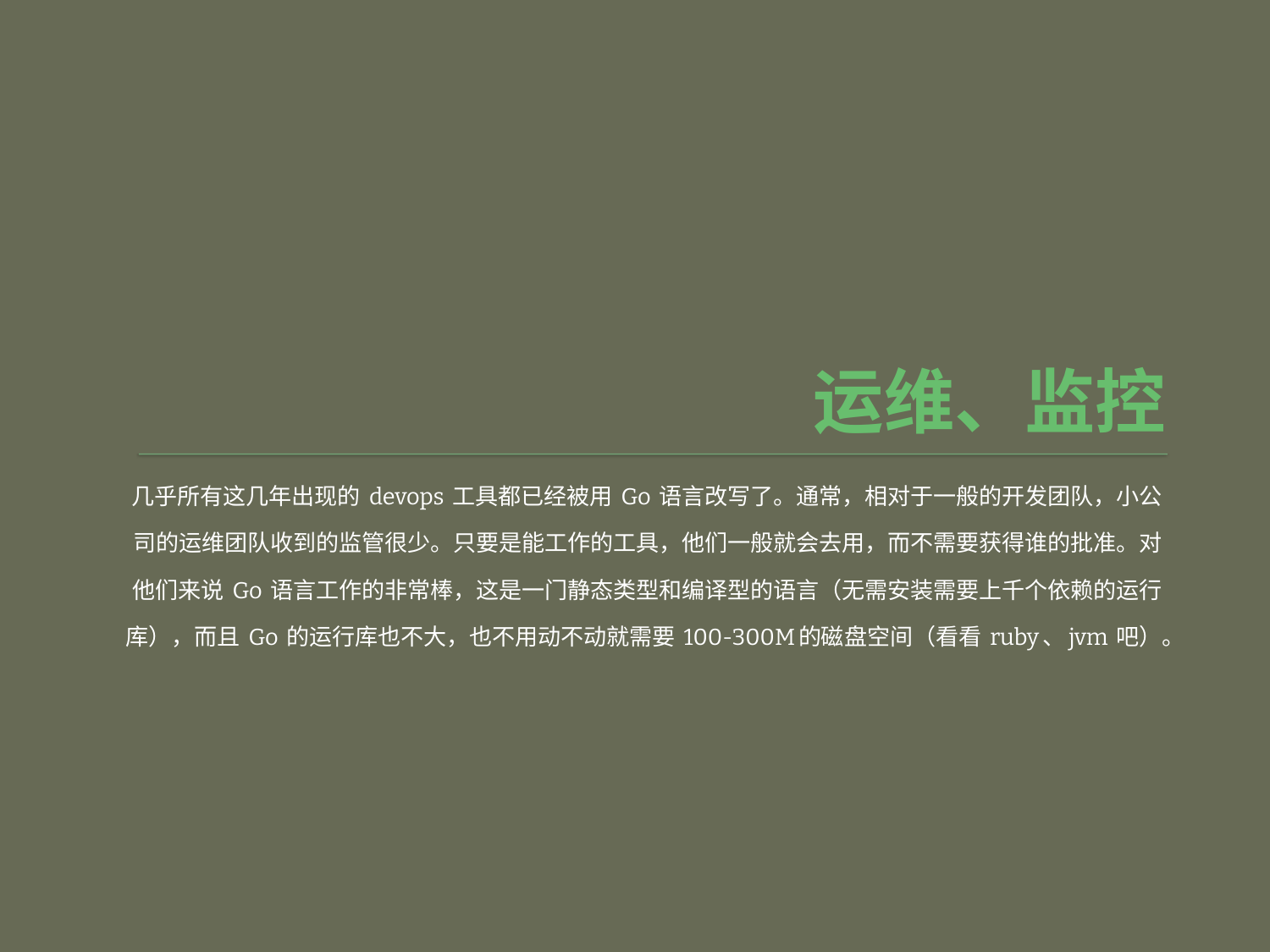

# 运维、监控
几乎所有这几年出现的 devops 工具都已经被用 Go 语言改写了。通常，相对于一般的开发团队，小公司的运维团队收到的监管很少。只要是能工作的工具，他们一般就会去用，而不需要获得谁的批准。对他们来说 Go 语言工作的非常棒，这是一门静态类型和编译型的语言（无需安装需要上千个依赖的运行库），而且 Go 的运行库也不大，也不用动不动就需要 100-300M的磁盘空间（看看 ruby、jvm 吧）。